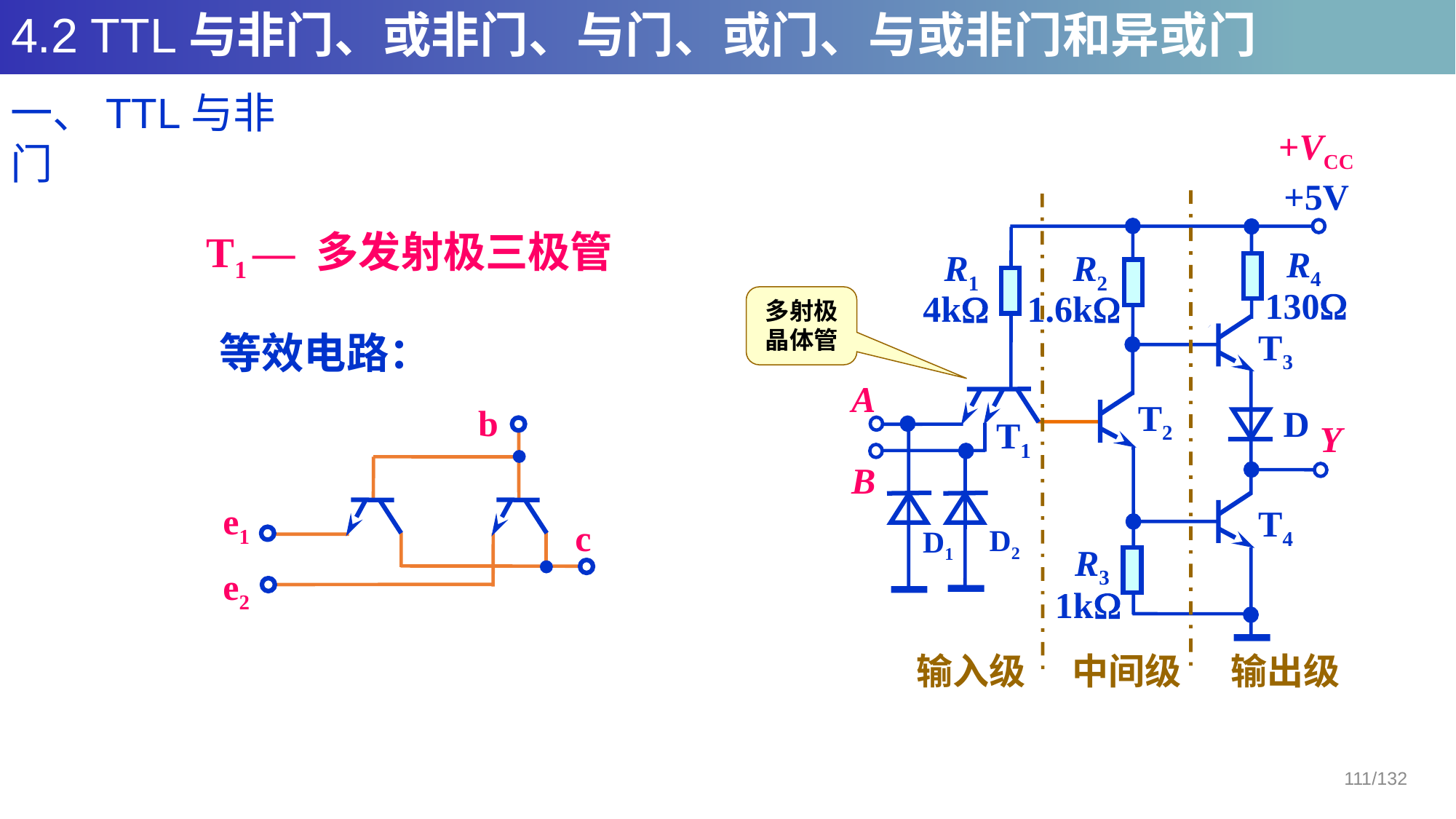

# 4.2 TTL与非门、或非门、与门、或门、与或非门和异或门
一、TTL与非门
+VCC
+5V

R4
R1
R2

130Ω
4kΩ
1.6kΩ

T3

A
T2

D

T1

Y

B

T4

D2
D1

R3

1kΩ

输入级
中间级
输出级
T1 — 多发射极三极管
多射极
晶体管
等效电路：
b

e1

c

e2

111/132